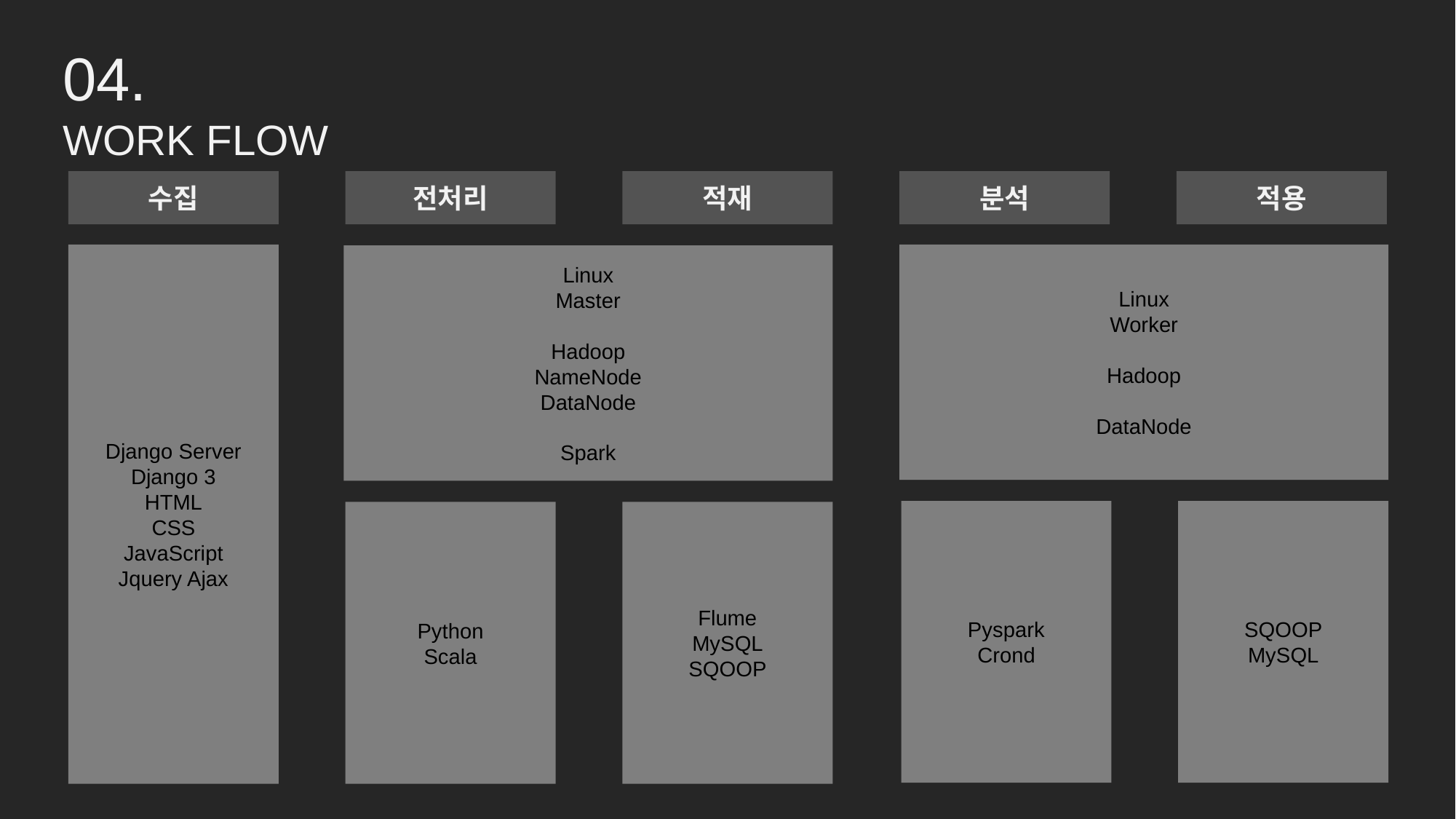

04.
WORK FLOW
수집
전처리
분석
적용
적재
Django Server
Django 3
HTML
CSS
JavaScript
Jquery Ajax
Linux
Worker
Hadoop
DataNode
Linux
Master
Hadoop
NameNode
DataNode
Spark
Pyspark
Crond
SQOOP
MySQL
Python
Scala
Flume
MySQL
SQOOP